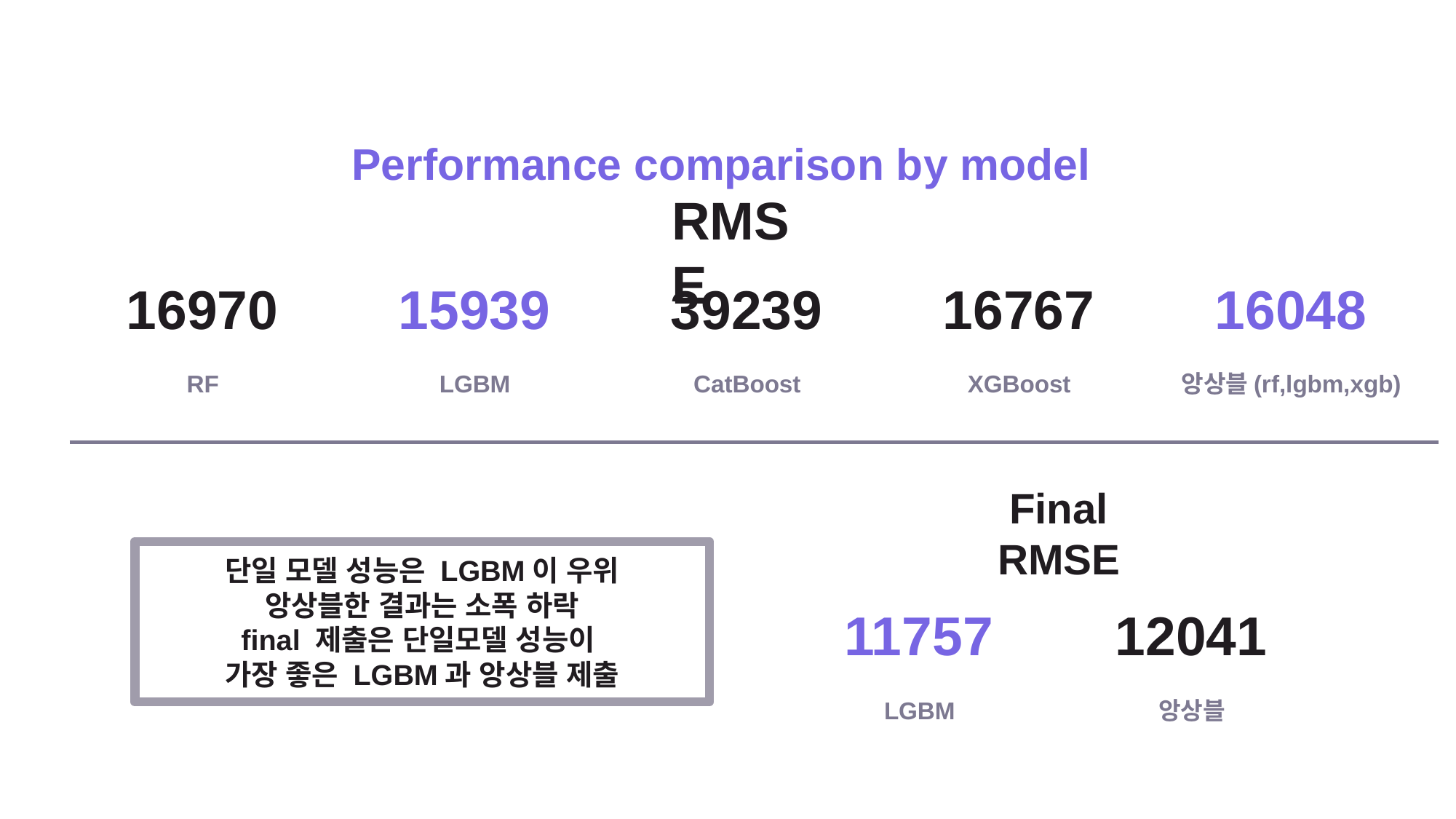

# Performance comparison by model

16970
15939
39239
16767
16048
RMSE
RF
LGBM
CatBoost
XGBoost
앙상블(rf,lgbm,xgb)
11757
12041
Final
RMSE
단일 모델 성능은 LGBM이 우위
앙상블한 결과는 소폭 하락
final 제출은 단일모델 성능이
가장 좋은 LGBM과 앙상블 제출
LGBM
앙상블